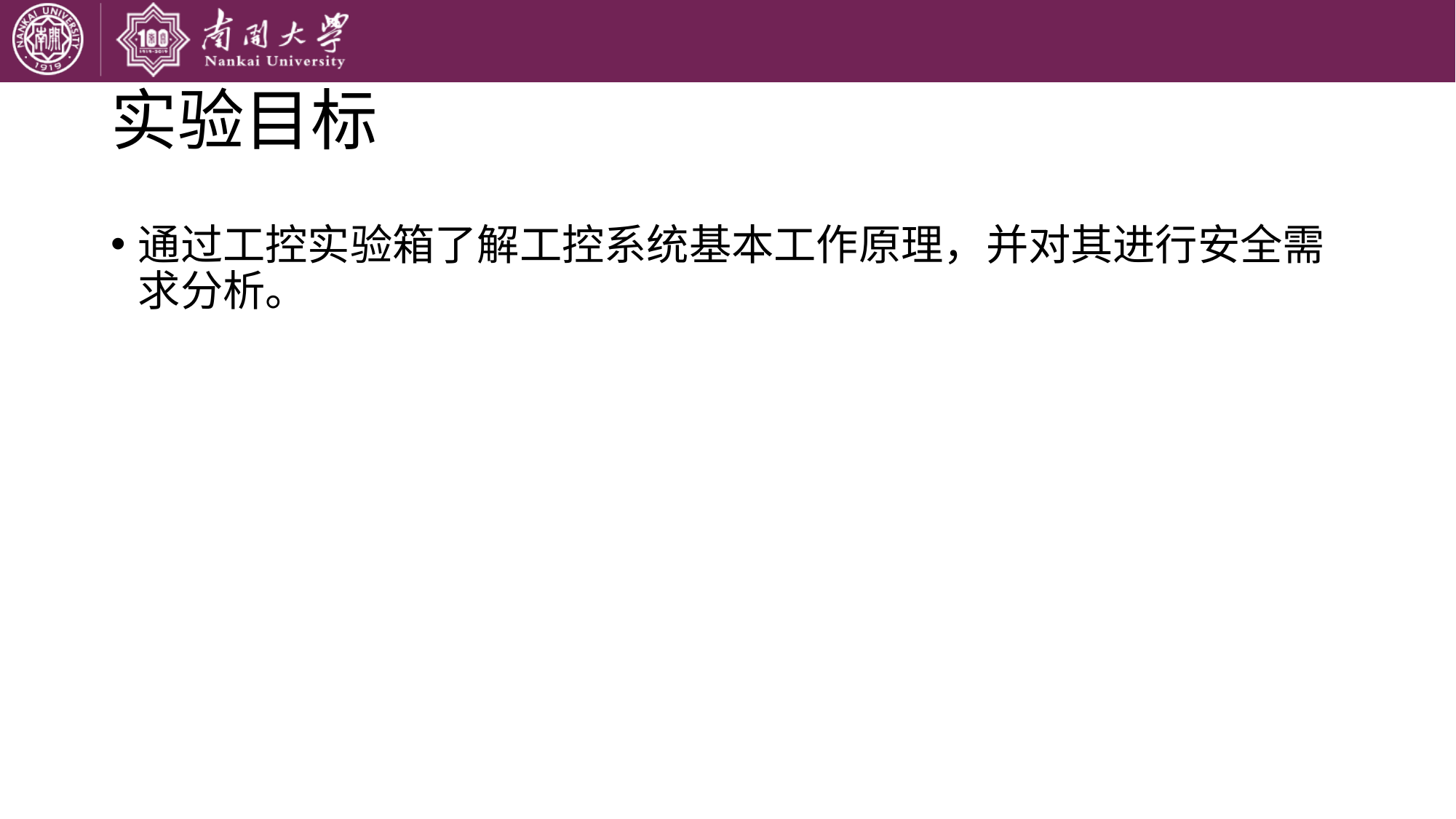

# 实验目标
通过工控实验箱了解工控系统基本工作原理，并对其进行安全需求分析。